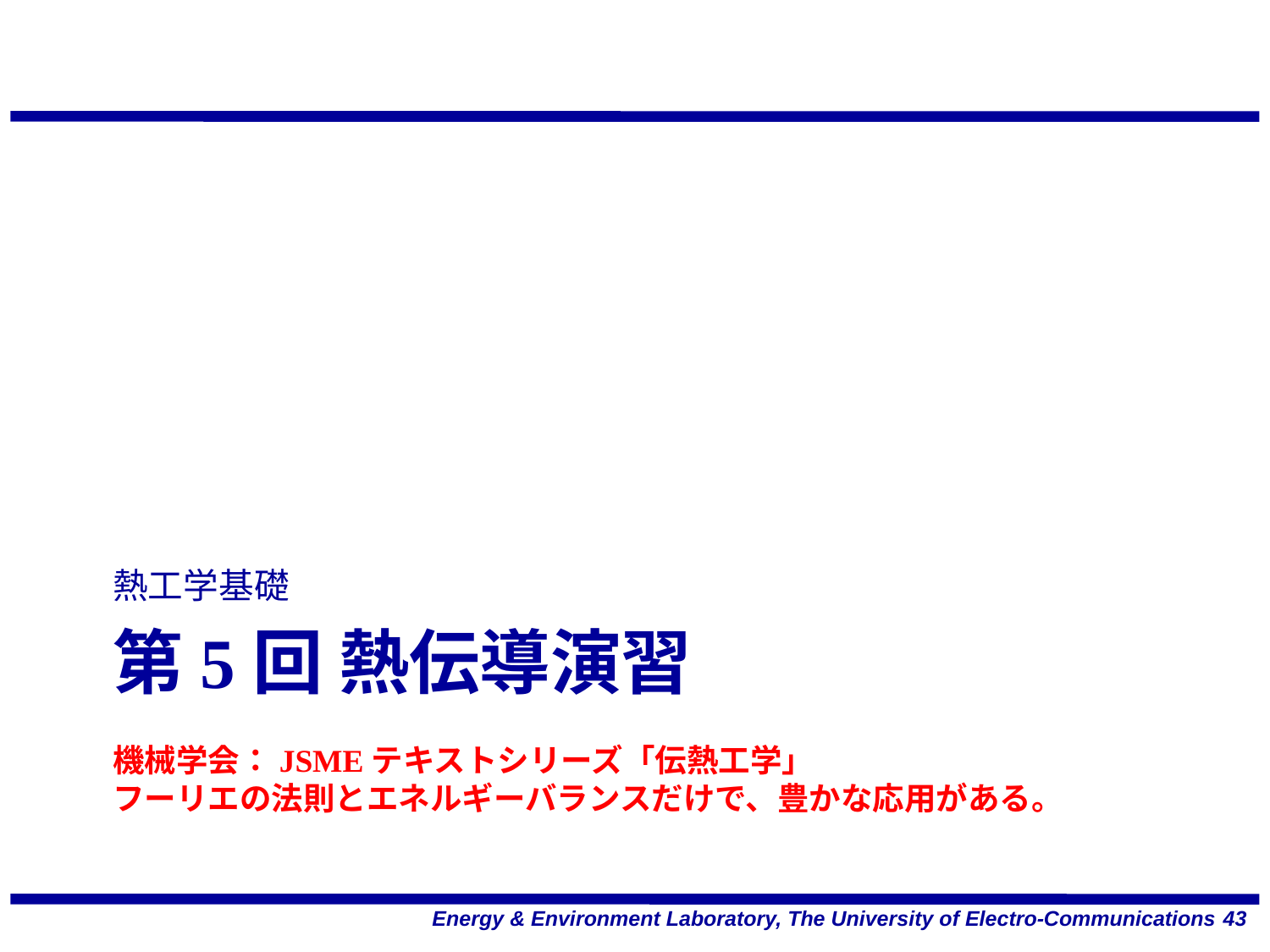

熱工学基礎
# 第5回 熱伝導演習 機械学会：JSMEテキストシリーズ「伝熱工学」 フーリエの法則とエネルギーバランスだけで、豊かな応用がある。